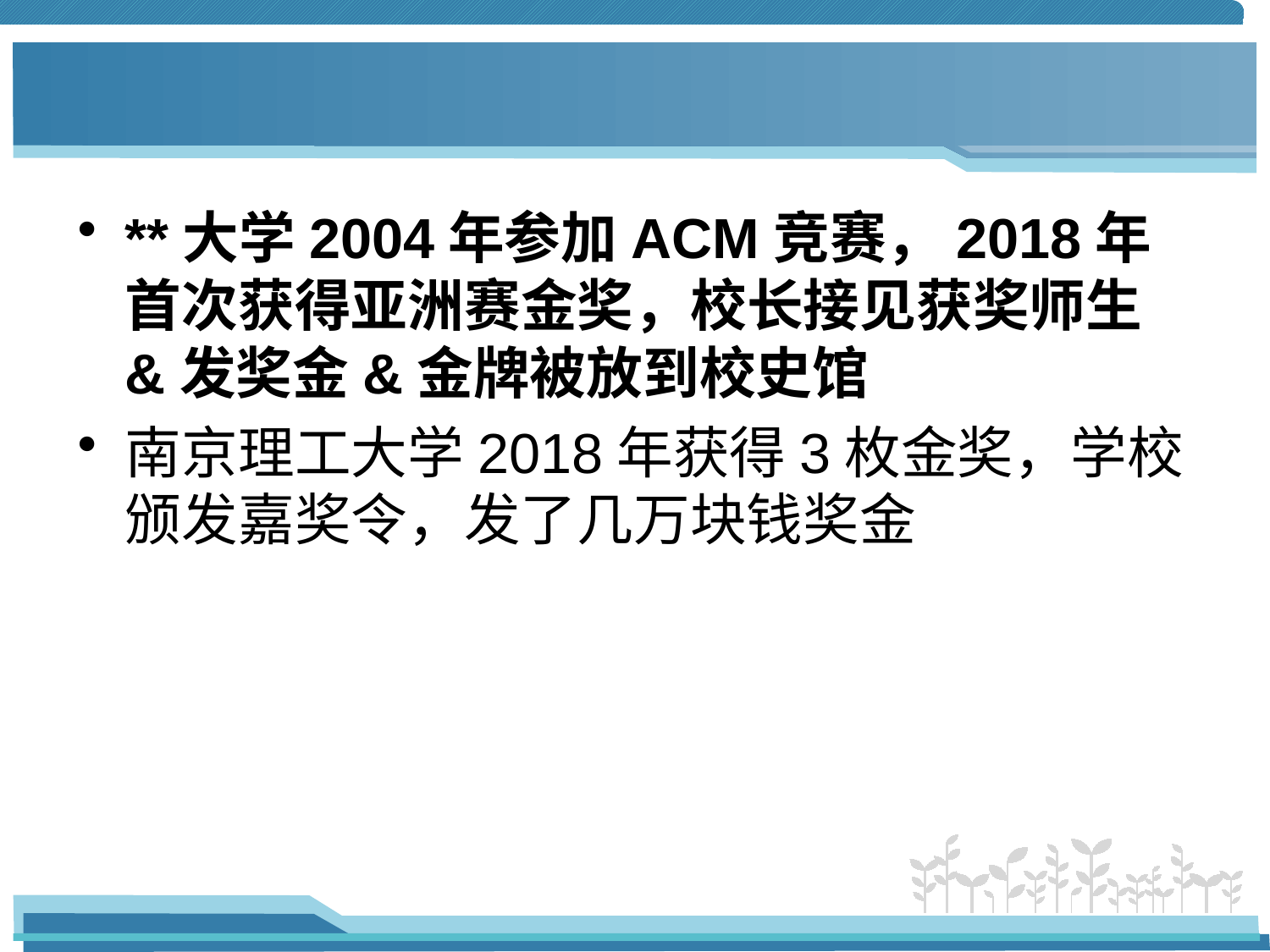

#
**大学2004年参加ACM竞赛，2018年首次获得亚洲赛金奖，校长接见获奖师生&发奖金&金牌被放到校史馆
南京理工大学2018年获得3枚金奖，学校颁发嘉奖令，发了几万块钱奖金